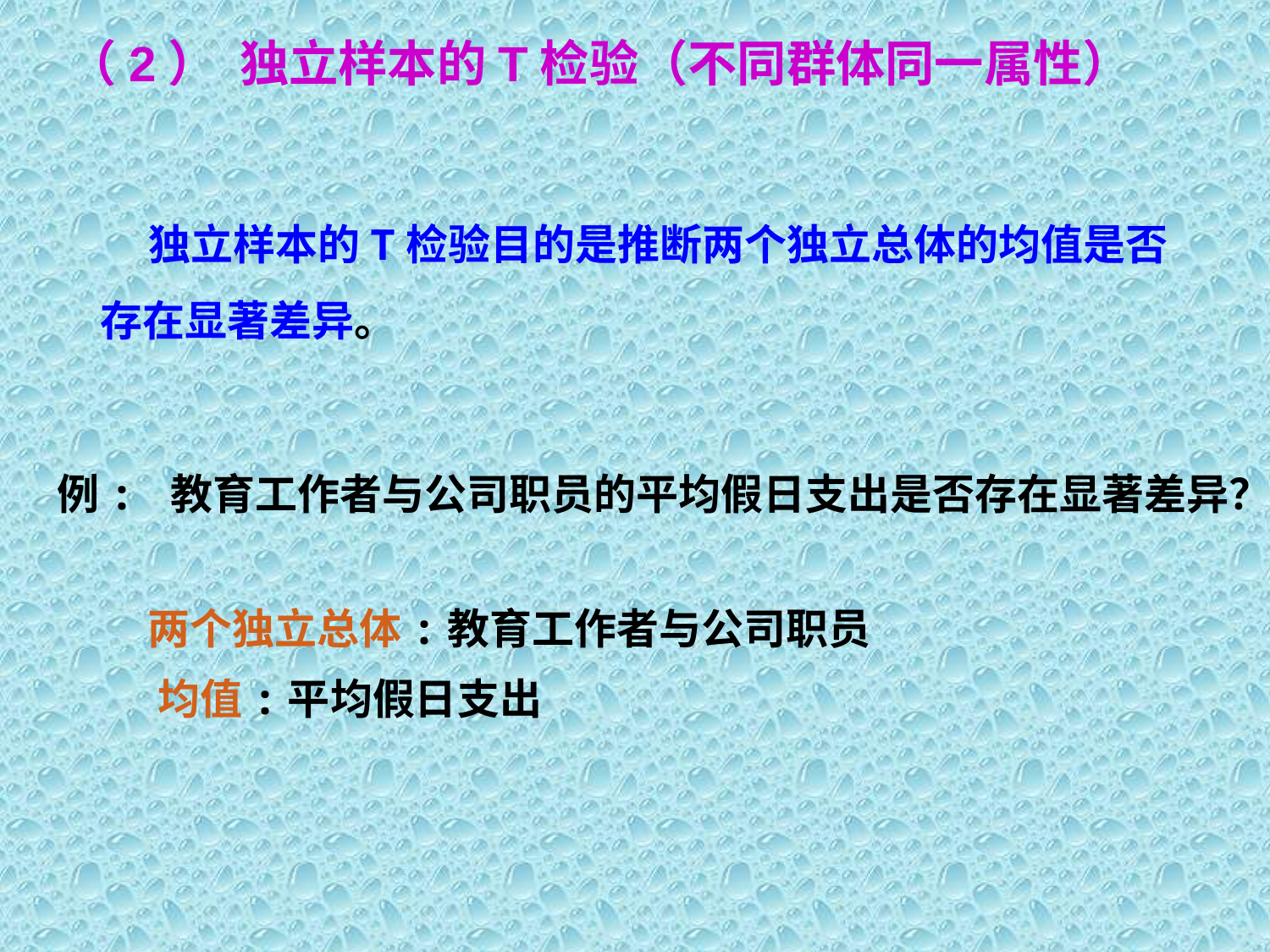

（2）  独立样本的T检验（不同群体同一属性）
    独立样本的T检验目的是推断两个独立总体的均值是否
存在显著差异。
例: 教育工作者与公司职员的平均假日支出是否存在显著差异？
两个独立总体:教育工作者与公司职员
均值:平均假日支出